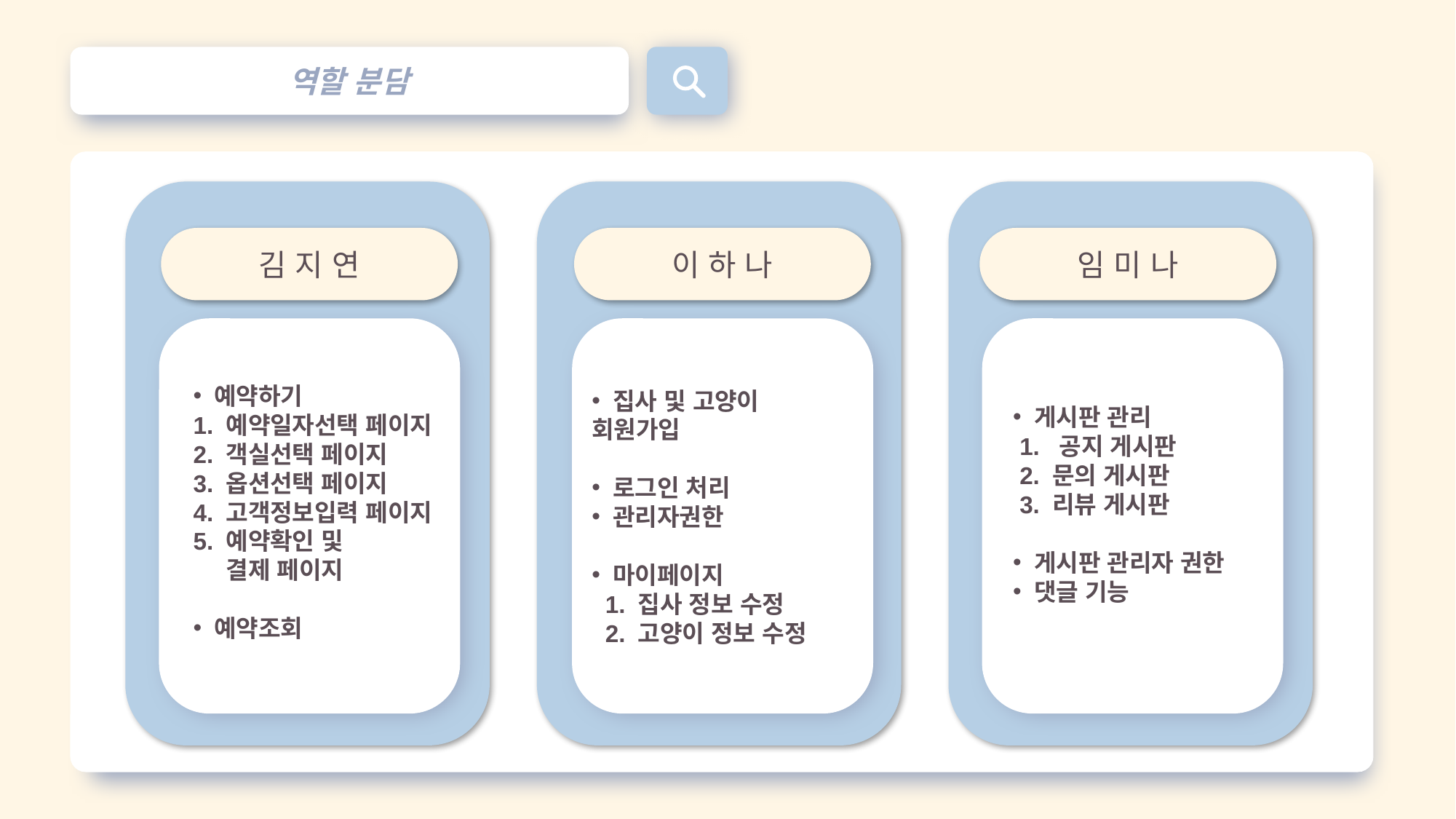

역할 분담

김 지 연
이 하 나
임 미 나

 예약하기
1. 예약일자선택 페이지
2. 객실선택 페이지
3. 옵션선택 페이지
4. 고객정보입력 페이지
5. 예약확인 및
    결제 페이지

 예약조회
 집사 및 고양이 회원가입

 로그인 처리
 관리자권한

 마이페이지
  1. 집사 정보 수정
  2. 고양이 정보 수정
 게시판 관리
 1.  공지 게시판
 2. 문의 게시판
 3. 리뷰 게시판

 게시판 관리자 권한
 댓글 기능